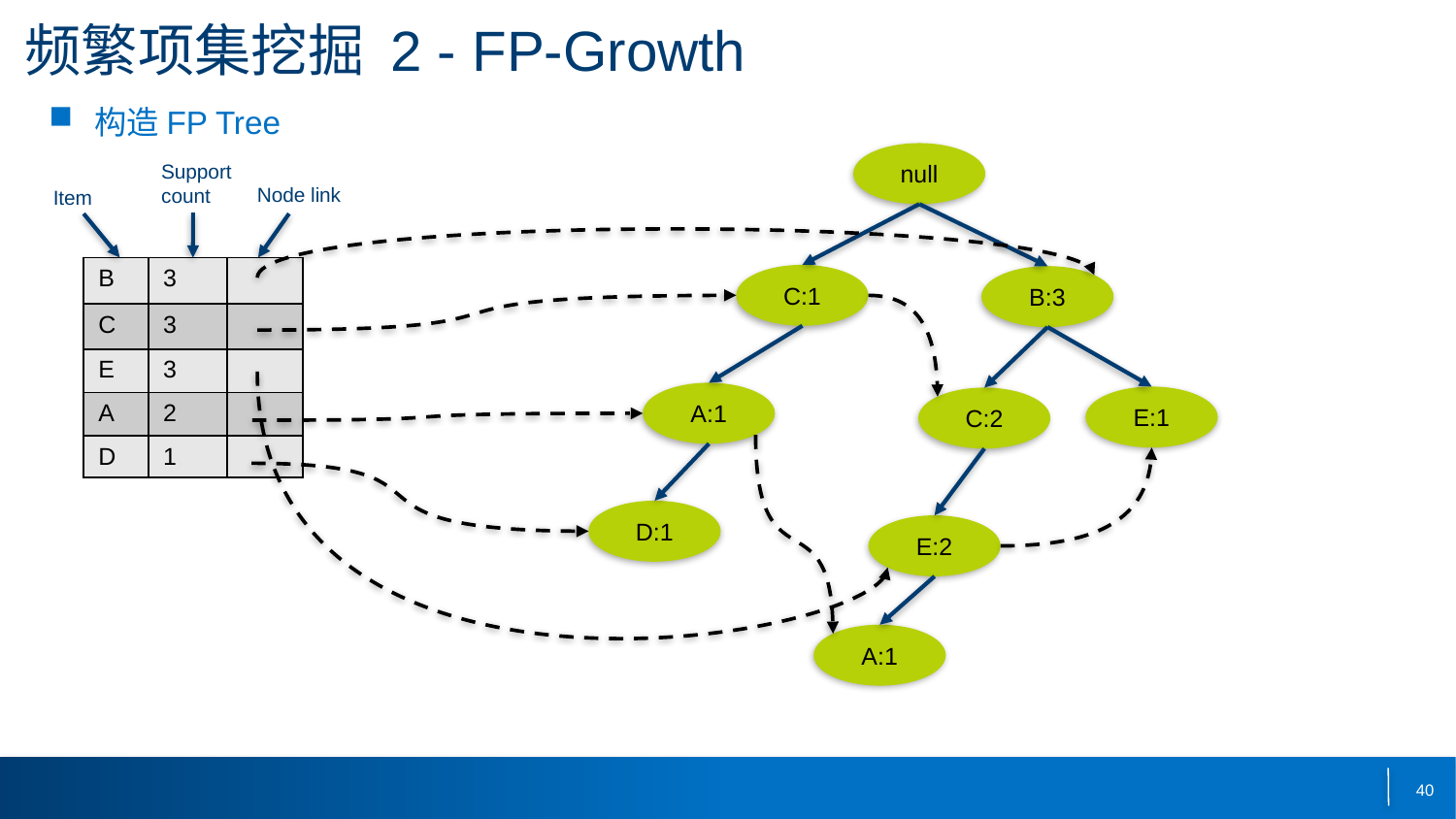

# 频繁项集挖掘 2 - FP-Growth

构造FP Tree

null
Support count
Node link
Item
| B | 3 |  |
| --- | --- | --- |
| C | 3 |  |
| E | 3 |  |
| A | 2 |  |
| D | 1 |  |
C:1
B:3

A:1
E:1
C:2
D:1
E:2
A:1
40